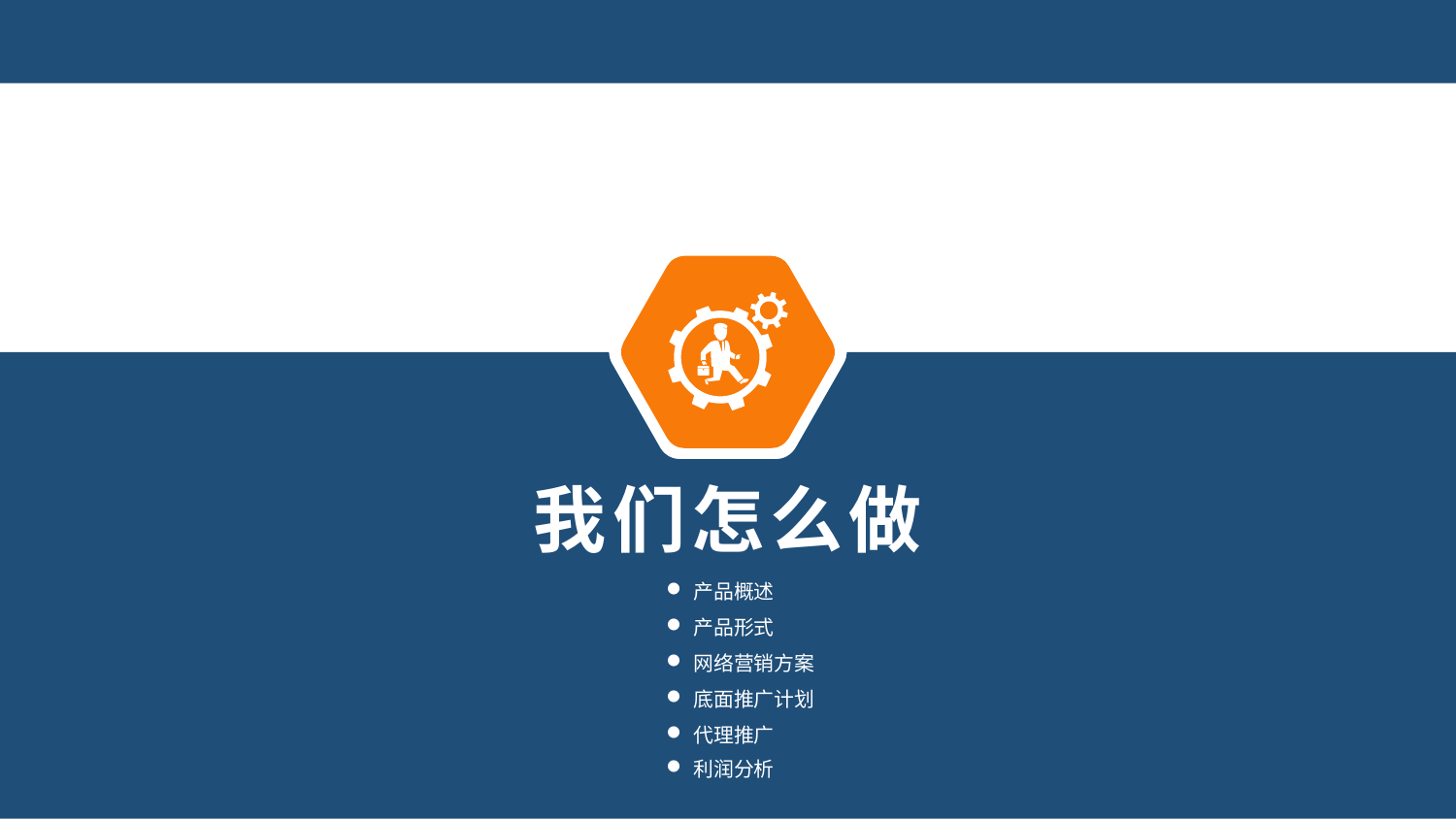

我们怎么做
产品概述
产品形式
网络营销方案
底面推广计划
代理推广
利润分析